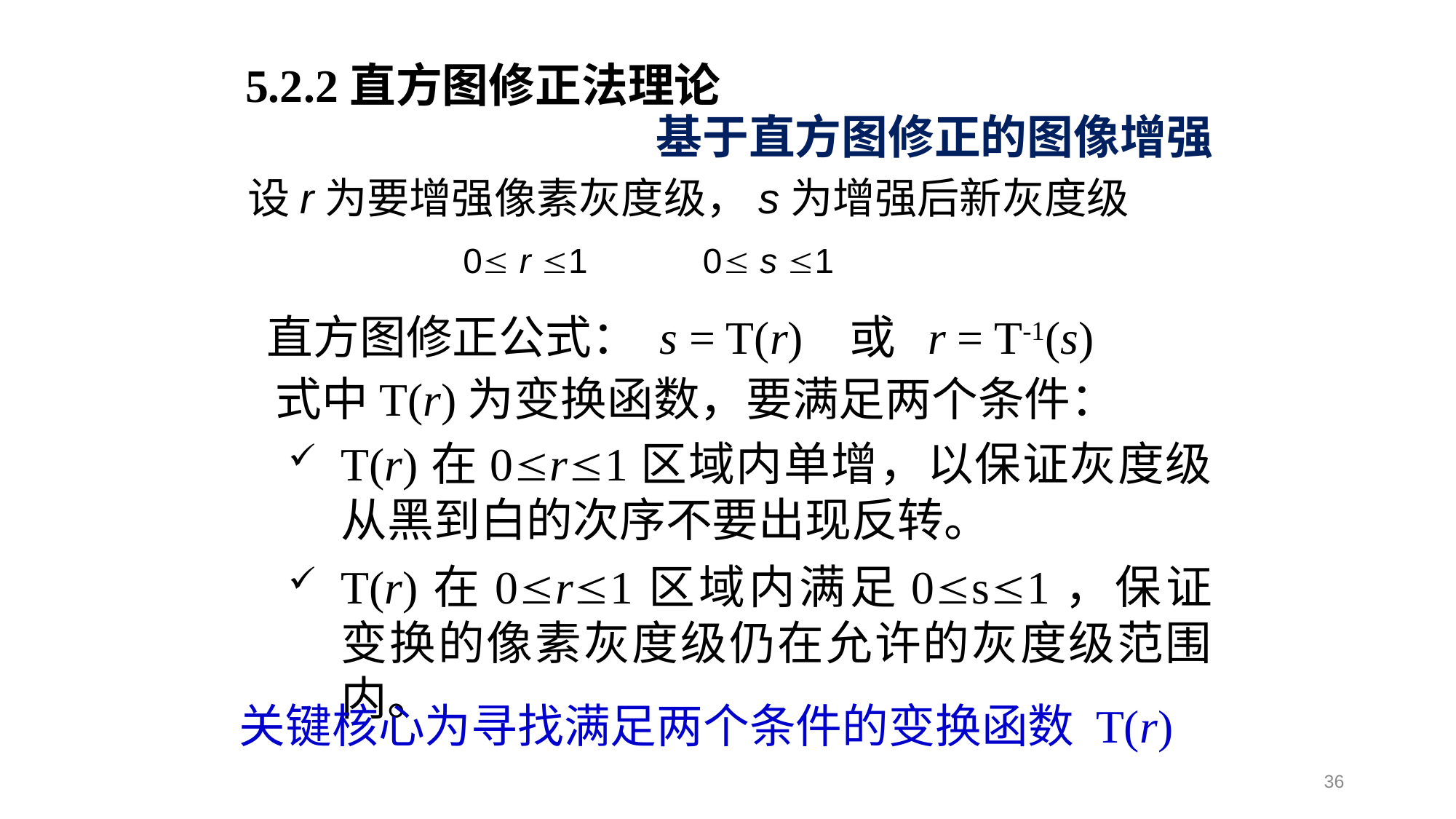

5.2.2直方图修正法理论
基于直方图修正的图像增强
设r为要增强像素灰度级，s为增强后新灰度级
0≤ r ≤1            0≤ s ≤1
直方图修正公式： s = T(r)   或  r = T-1(s)
  式中T(r)为变换函数，要满足两个条件：
T(r)在0≤r≤1区域内单增，以保证灰度级从黑到白的次序不要出现反转。
T(r)在0≤r≤1区域内满足0≤s≤1，保证变换的像素灰度级仍在允许的灰度级范围内。
关键核心为寻找满足两个条件的变换函数 T(r)
36